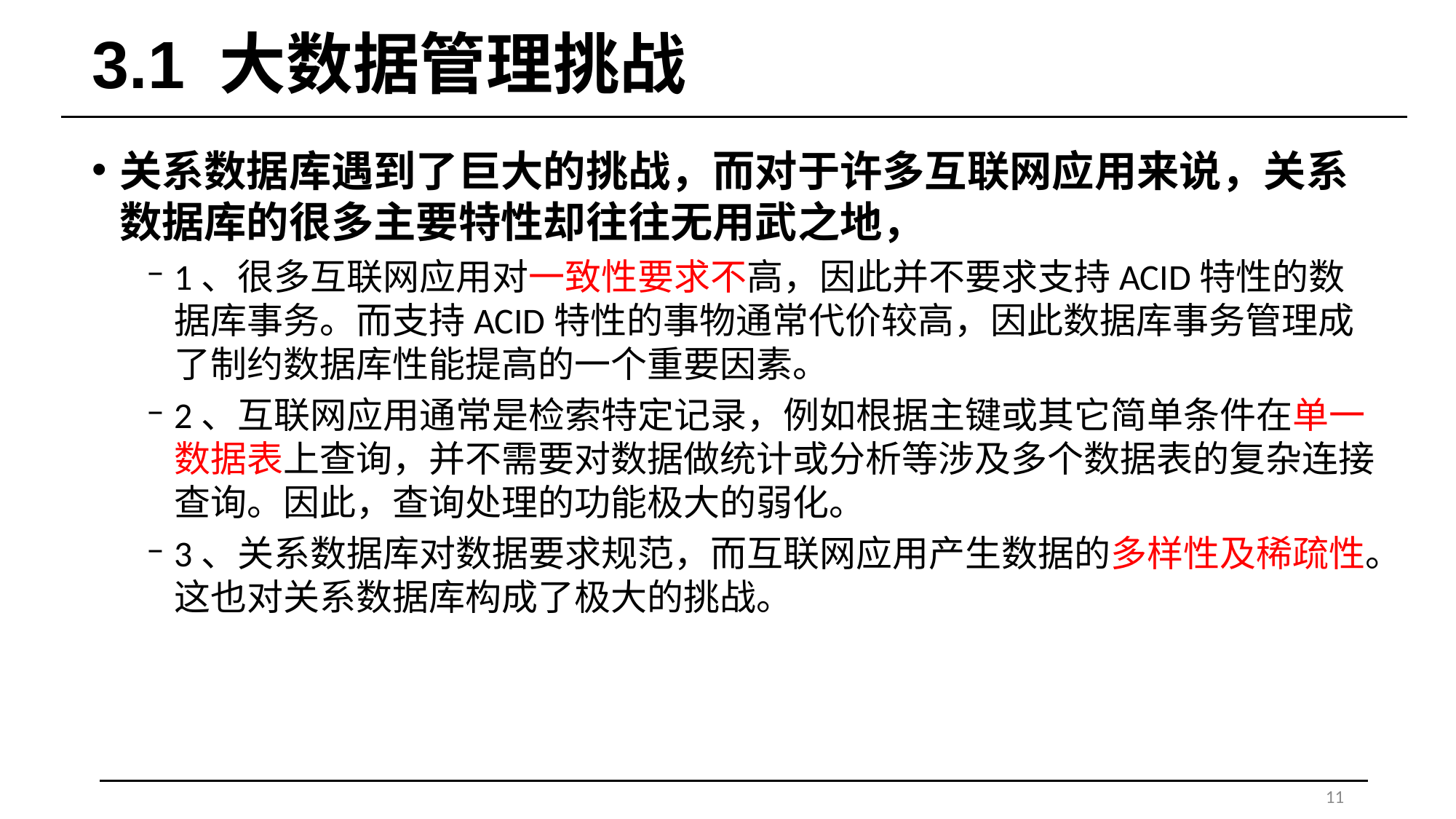

# 3.1 大数据管理挑战
关系数据库遇到了巨大的挑战，而对于许多互联网应用来说，关系数据库的很多主要特性却往往无用武之地，
1、很多互联网应用对一致性要求不高，因此并不要求支持ACID特性的数据库事务。而支持ACID特性的事物通常代价较高，因此数据库事务管理成了制约数据库性能提高的一个重要因素。
2、互联网应用通常是检索特定记录，例如根据主键或其它简单条件在单一数据表上查询，并不需要对数据做统计或分析等涉及多个数据表的复杂连接查询。因此，查询处理的功能极大的弱化。
3、关系数据库对数据要求规范，而互联网应用产生数据的多样性及稀疏性。这也对关系数据库构成了极大的挑战。
11